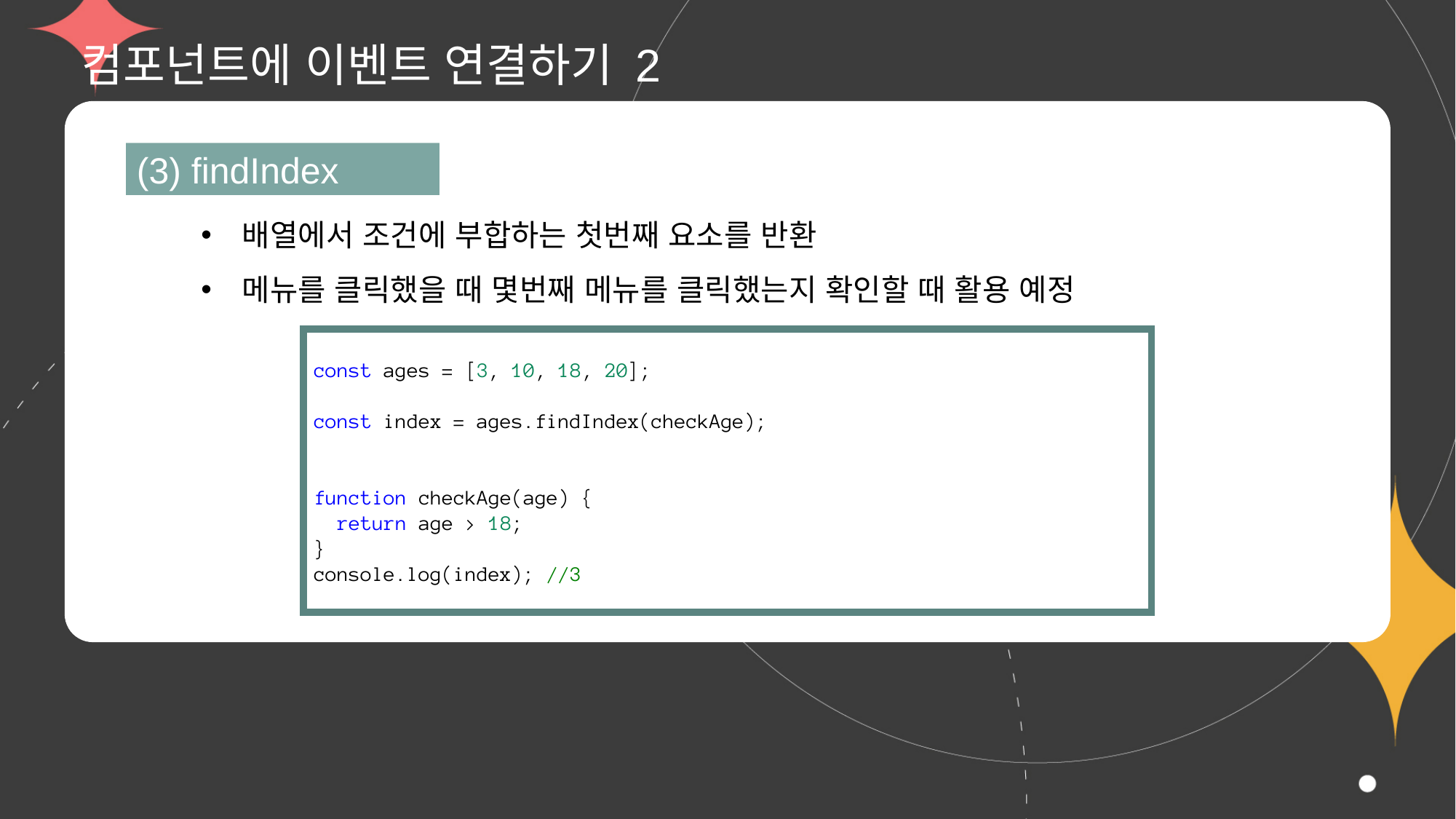

# 컴포넌트에 이벤트 연결하기 2
(3) findIndex
배열에서 조건에 부합하는 첫번째 요소를 반환
메뉴를 클릭했을 때 몇번째 메뉴를 클릭했는지 확인할 때 활용 예정
const ages = [3, 10, 18, 20];
const index = ages.findIndex(checkAge);

function checkAge(age) {
  return age > 18;
}
console.log(index); //3